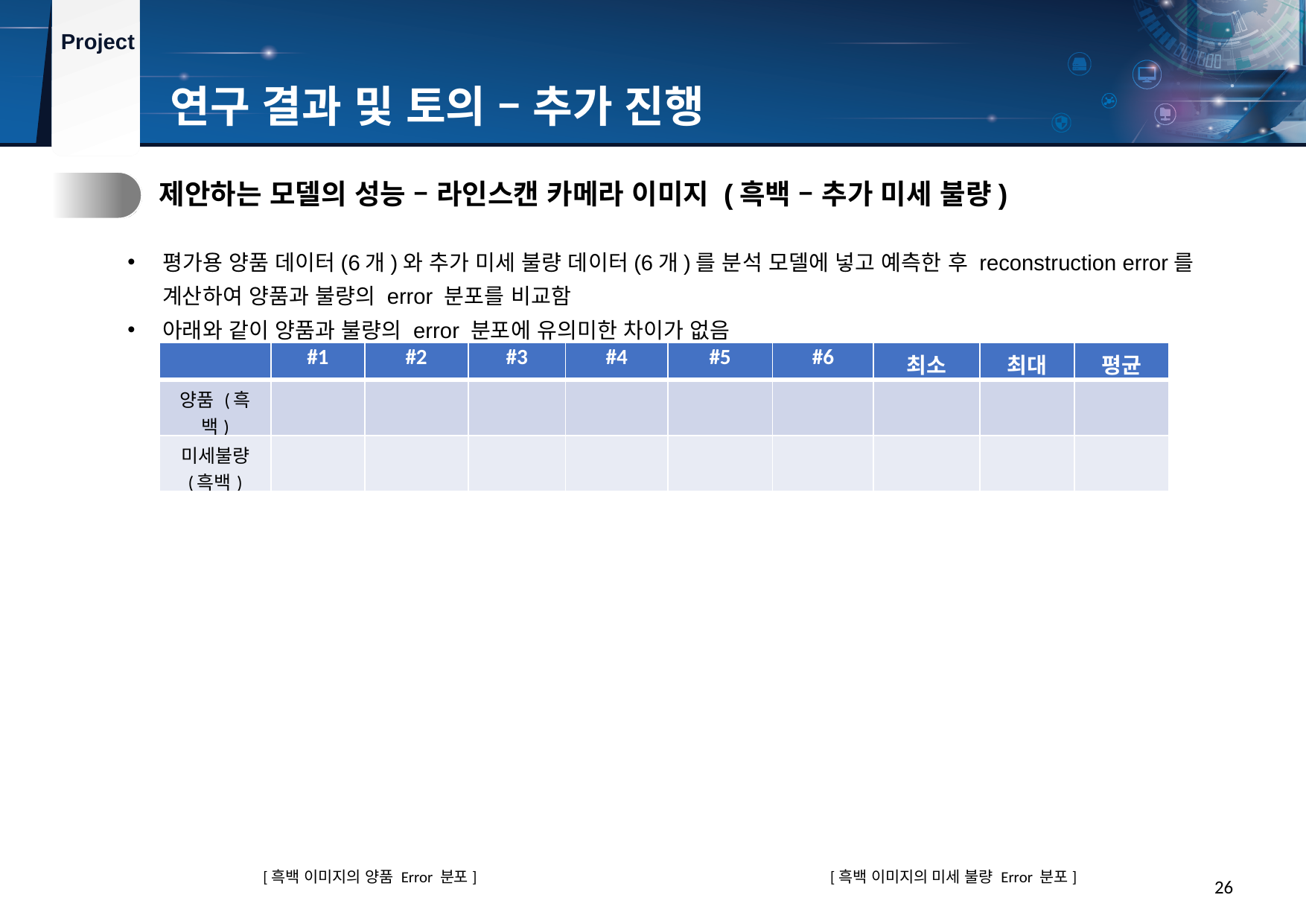

연구 결과 및 토의 – 추가 진행

2.
제안하는 모델의 성능 – 라인스캔 카메라 이미지 (흑백 – 추가 미세 불량)
평가용 양품 데이터(6개)와 추가 미세 불량 데이터(6개)를 분석 모델에 넣고 예측한 후 reconstruction error를 계산하여 양품과 불량의 error 분포를 비교함
아래와 같이 양품과 불량의 error 분포에 유의미한 차이가 없음
|  | #1 | #2 | #3 | #4 | #5 | #6 | 최소 | 최대 | 평균 |
| --- | --- | --- | --- | --- | --- | --- | --- | --- | --- |
| 양품 (흑백) |  |  |  |  |  |  |  |  |  |
| 미세불량 (흑백) |  |  |  |  |  |  |  |  |  |
[흑백 이미지의 양품 Error 분포]
[흑백 이미지의 미세 불량 Error 분포]
26